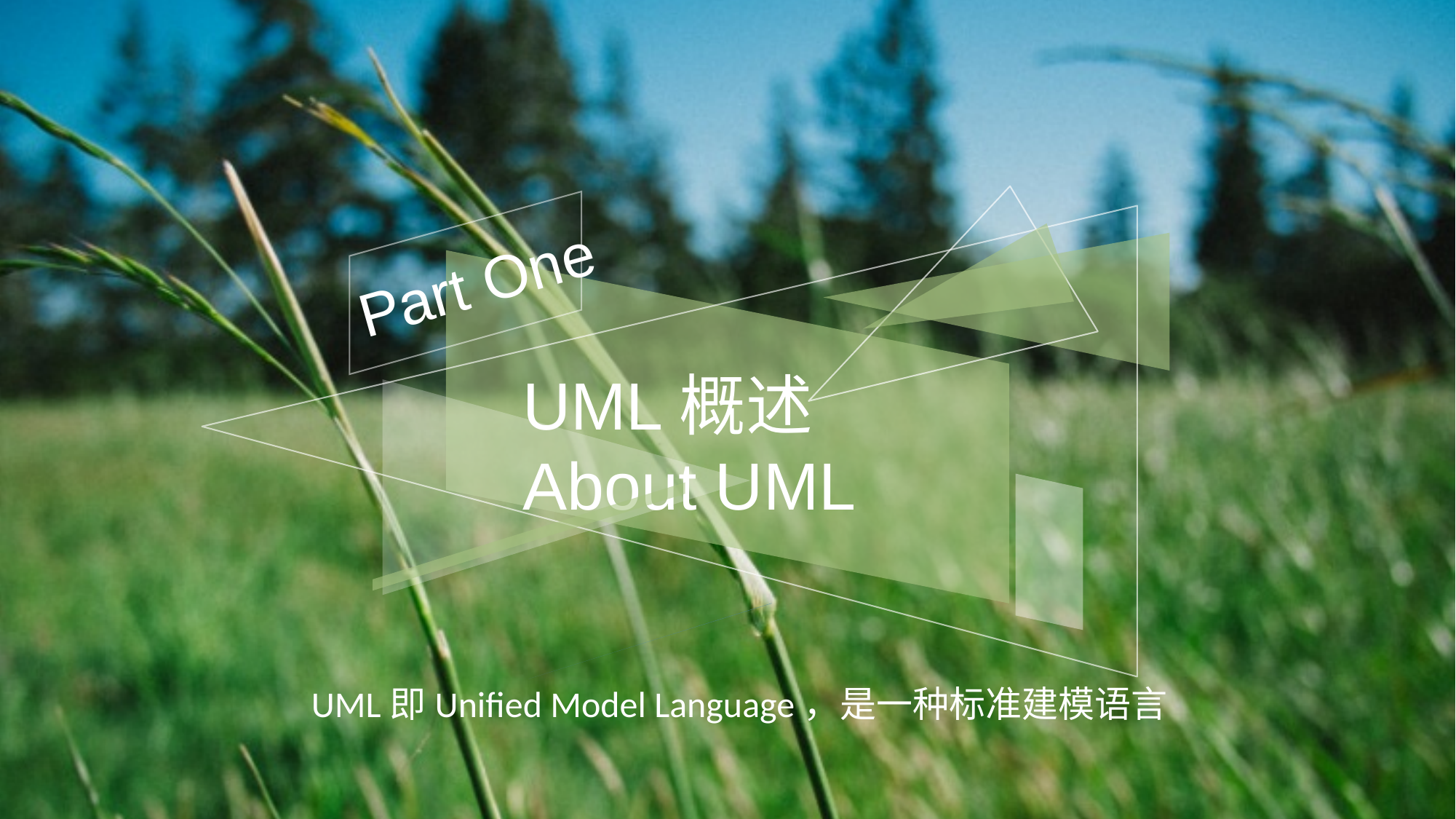

Part One

UML概述
About UML

UML即Unified Model Language，是一种标准建模语言